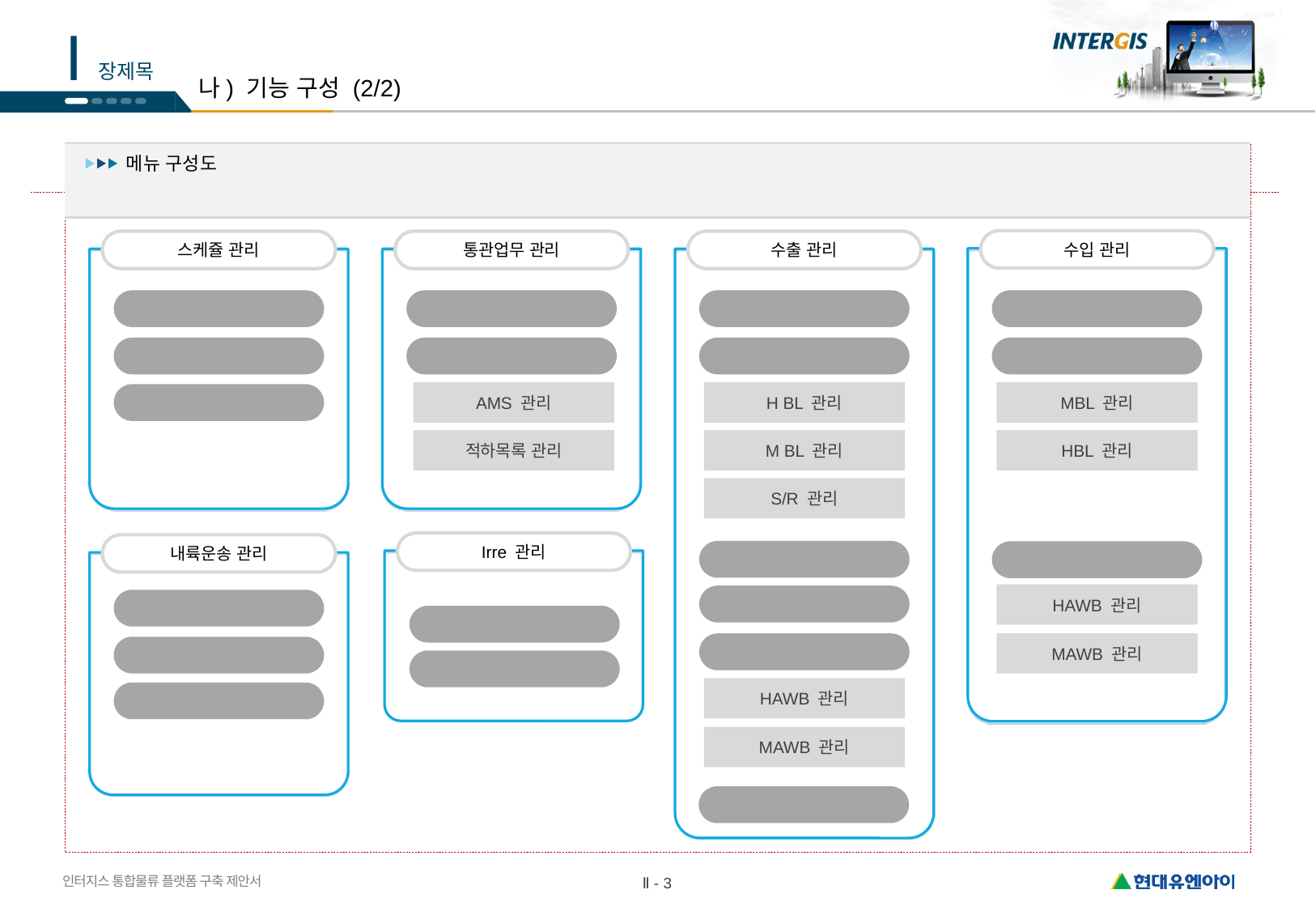

# 나) 기능 구성 (2/2)

메뉴 구성도

수입 관리

도착정보 관리

해상수입 B/L 관리
MBL 관리
HBL 관리

항공수입 B/L 관리
HAWB 관리
MAWB 관리
스케쥴 관리

해상수출 스케줄 관리

항공수출 스케줄 관리

기적/ 출항정보 관리
통관업무 관리

수출입 통관 업무관리

세관 신고 업무 관리
AMS 관리
적하목록 관리
수출 관리

해상수출 Booking 관리

해상수출 B/L 관리
H BL 관리
M BL 관리
S/R 관리
Irre 관리

Exception 관리

Irre 관리
내륙운송 관리

운송정보 관리

운송스케줄 관리

POD /GR 관리

항공수출 수탁관리

항공수출 Booking 관리

항공수출 B/L 관리
HAWB 관리
MAWB 관리

Pre-Alert 관리
3/4-